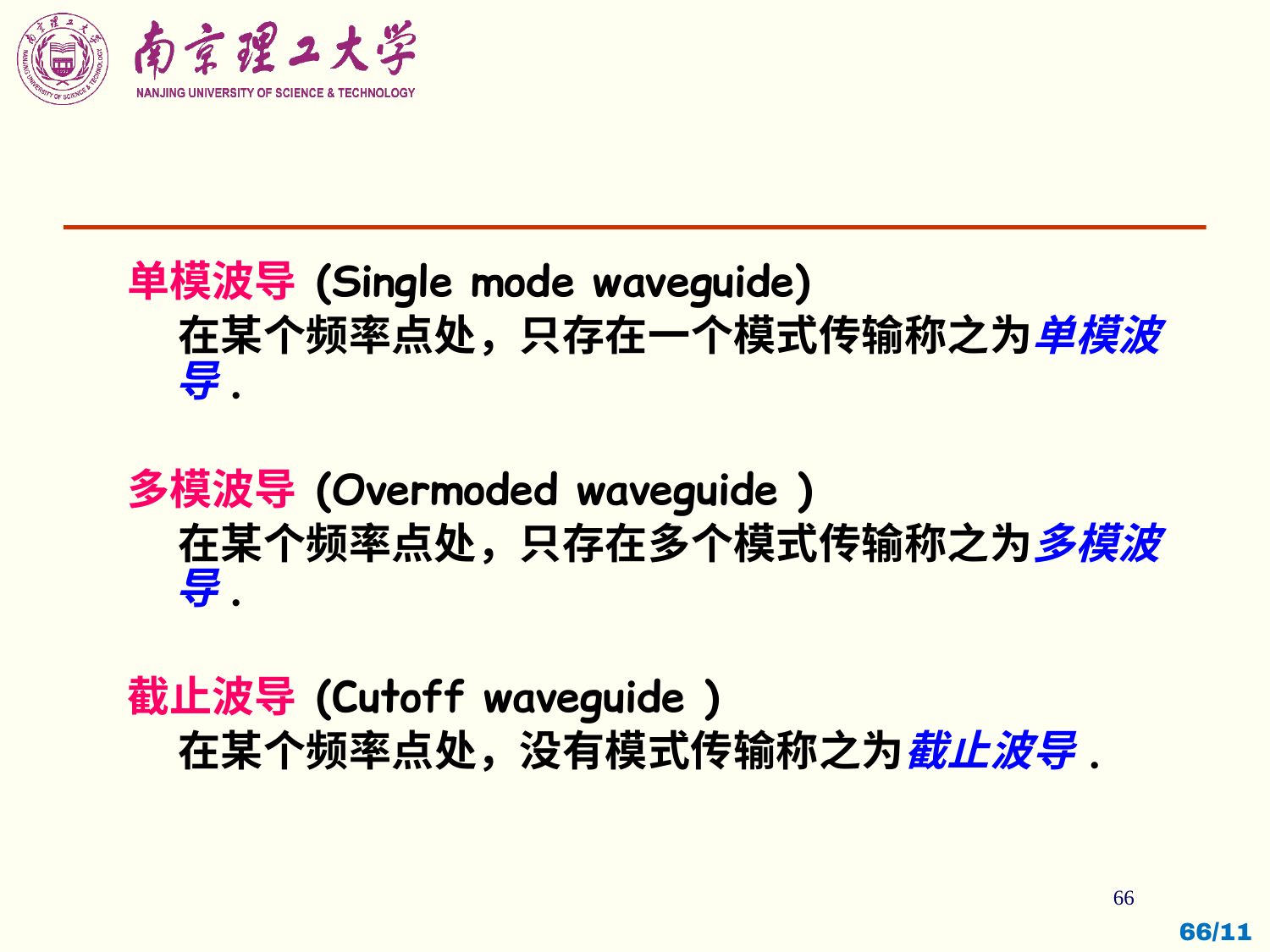

单模波导 (Single mode waveguide)
    在某个频率点处，只存在一个模式传输称之为单模波导.

多模波导 (Overmoded waveguide )
    在某个频率点处，只存在多个模式传输称之为多模波导.

截止波导 (Cutoff waveguide )
    在某个频率点处，没有模式传输称之为截止波导.

66/11